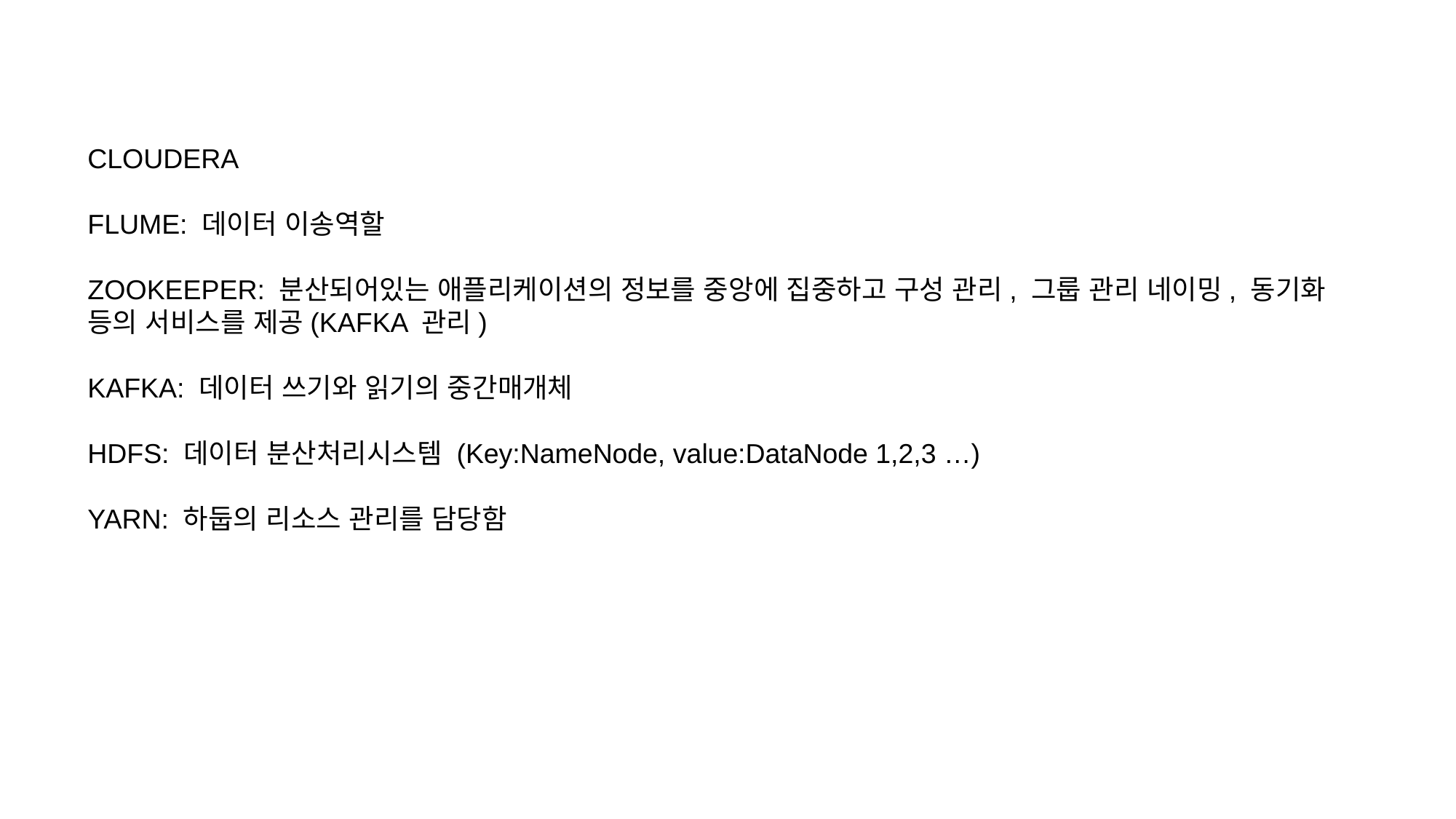

CLOUDERA

FLUME: 데이터 이송역할

ZOOKEEPER: 분산되어있는 애플리케이션의 정보를 중앙에 집중하고 구성 관리, 그룹 관리 네이밍, 동기화 등의 서비스를 제공(KAFKA 관리)

KAFKA: 데이터 쓰기와 읽기의 중간매개체

HDFS: 데이터 분산처리시스템 (Key:NameNode, value:DataNode 1,2,3 …)

YARN: 하둡의 리소스 관리를 담당함